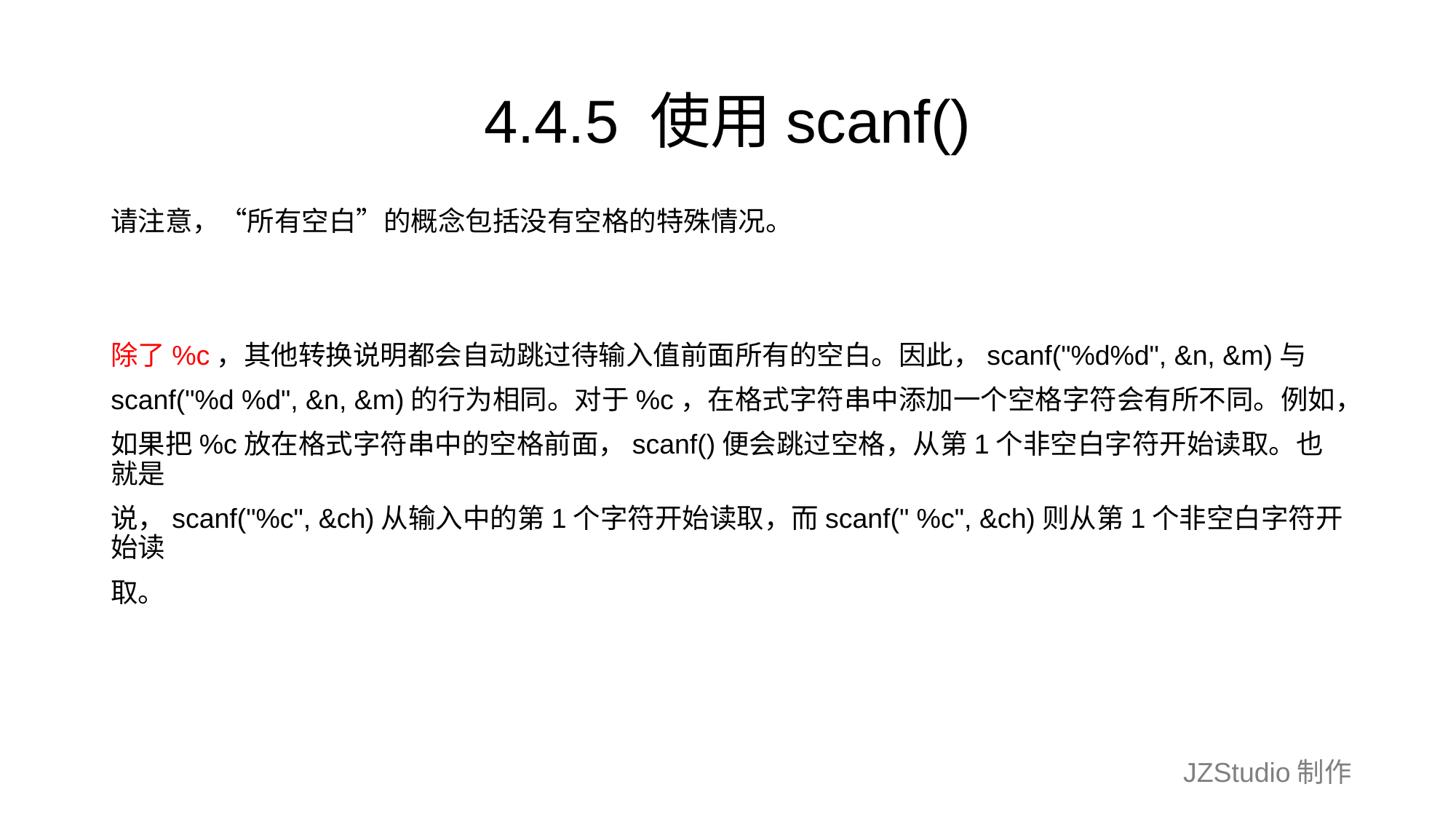

# 4.4.5 使用scanf()
请注意，“所有空白”的概念包括没有空格的特殊情况。

除了%c，其他转换说明都会自动跳过待输入值前面所有的空白。因此，scanf("%d%d", &n, &m)与
scanf("%d %d", &n, &m)的行为相同。对于%c，在格式字符串中添加一个空格字符会有所不同。例如，
如果把%c放在格式字符串中的空格前面，scanf()便会跳过空格，从第1个非空白字符开始读取。也就是
说，scanf("%c", &ch)从输入中的第1个字符开始读取，而scanf(" %c", &ch)则从第1个非空白字符开始读
取。